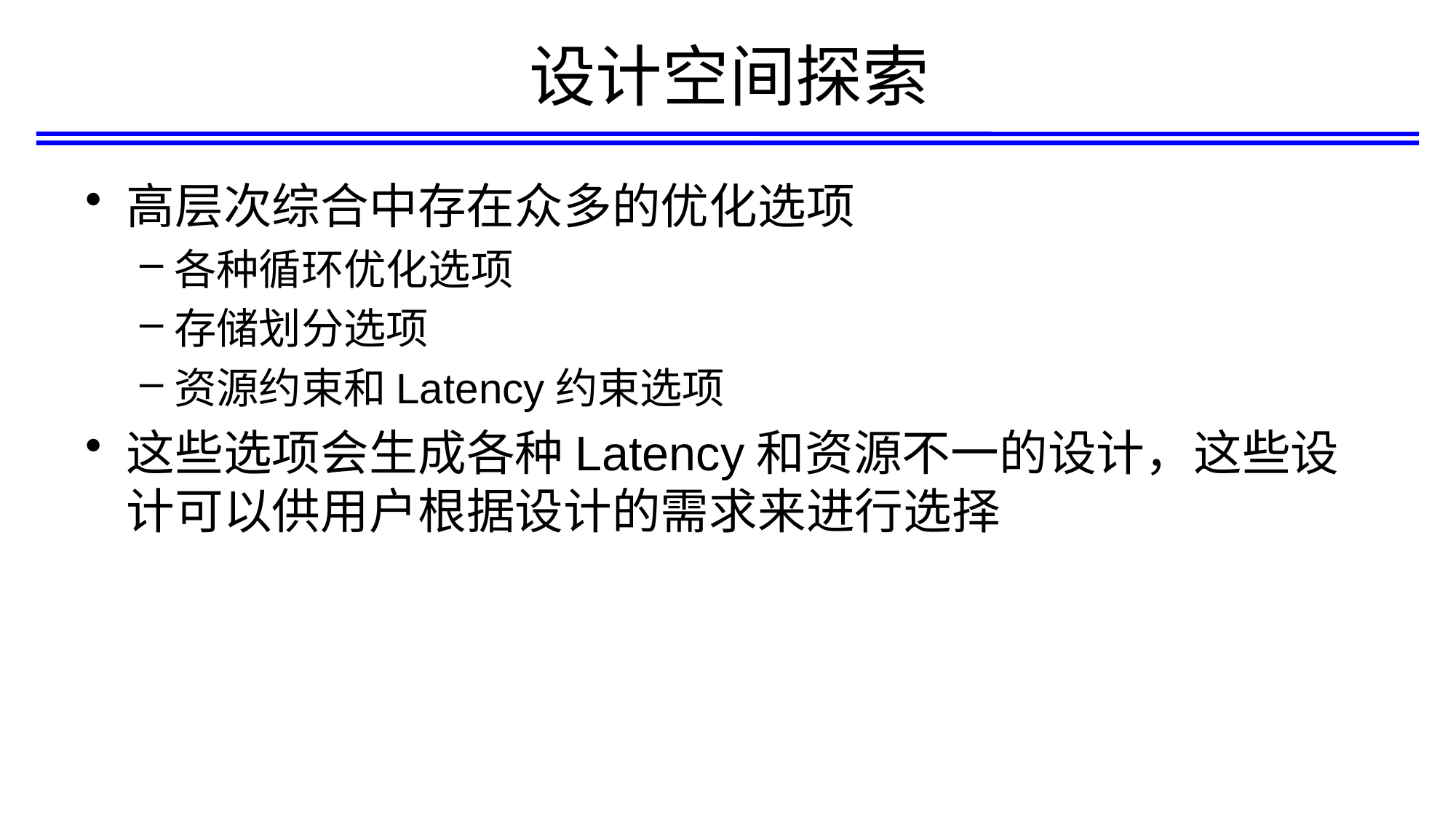

# 设计空间探索
高层次综合中存在众多的优化选项
各种循环优化选项
存储划分选项
资源约束和Latency约束选项
这些选项会生成各种Latency和资源不一的设计，这些设计可以供用户根据设计的需求来进行选择